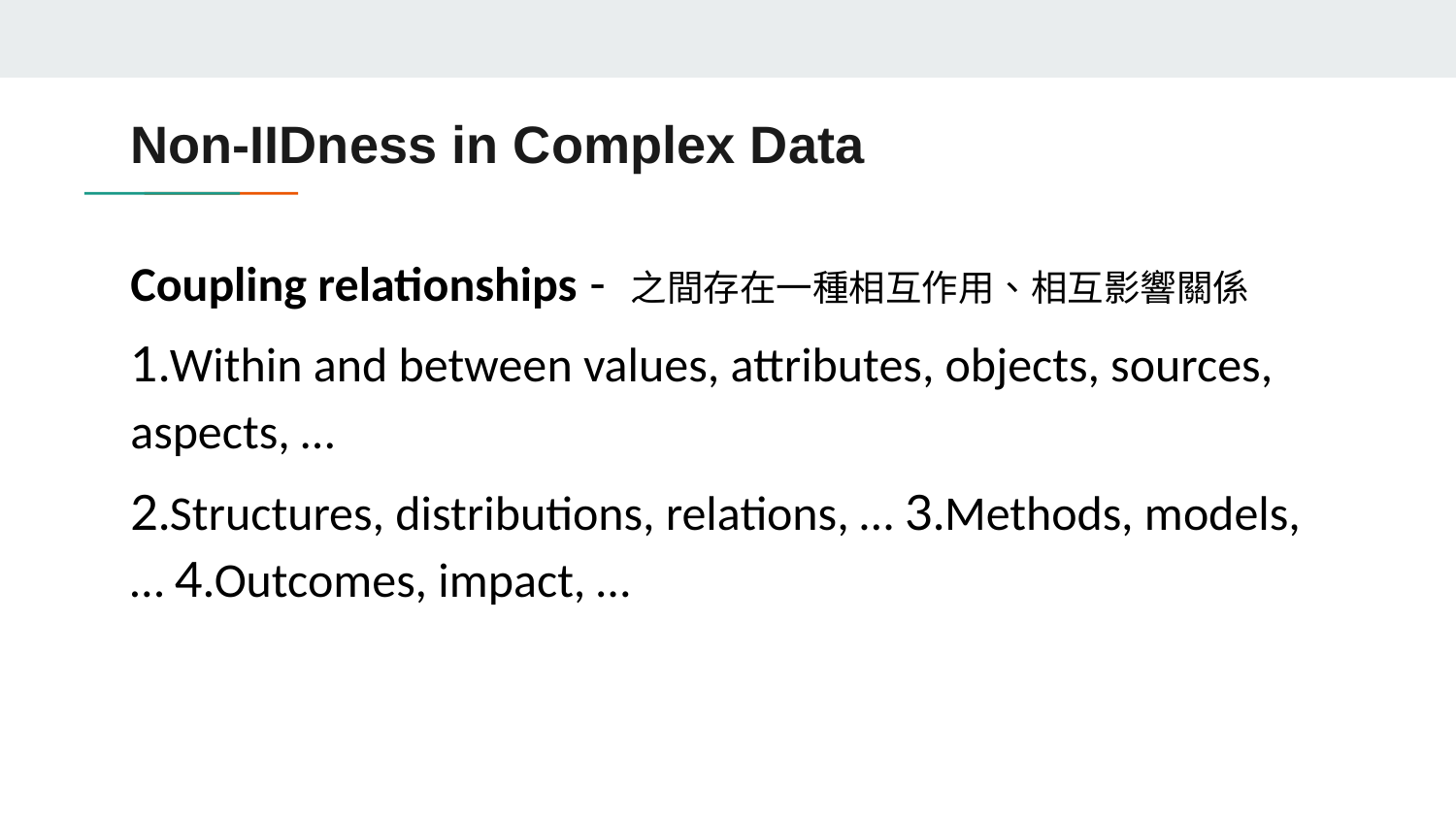

# Non-IIDness in Complex Data
Coupling relationships - 之間存在一種相互作用、相互影響關係
1.Within and between values, attributes, objects, sources, aspects, …
2.Structures, distributions, relations, … 3.Methods, models, … 4.Outcomes, impact, …